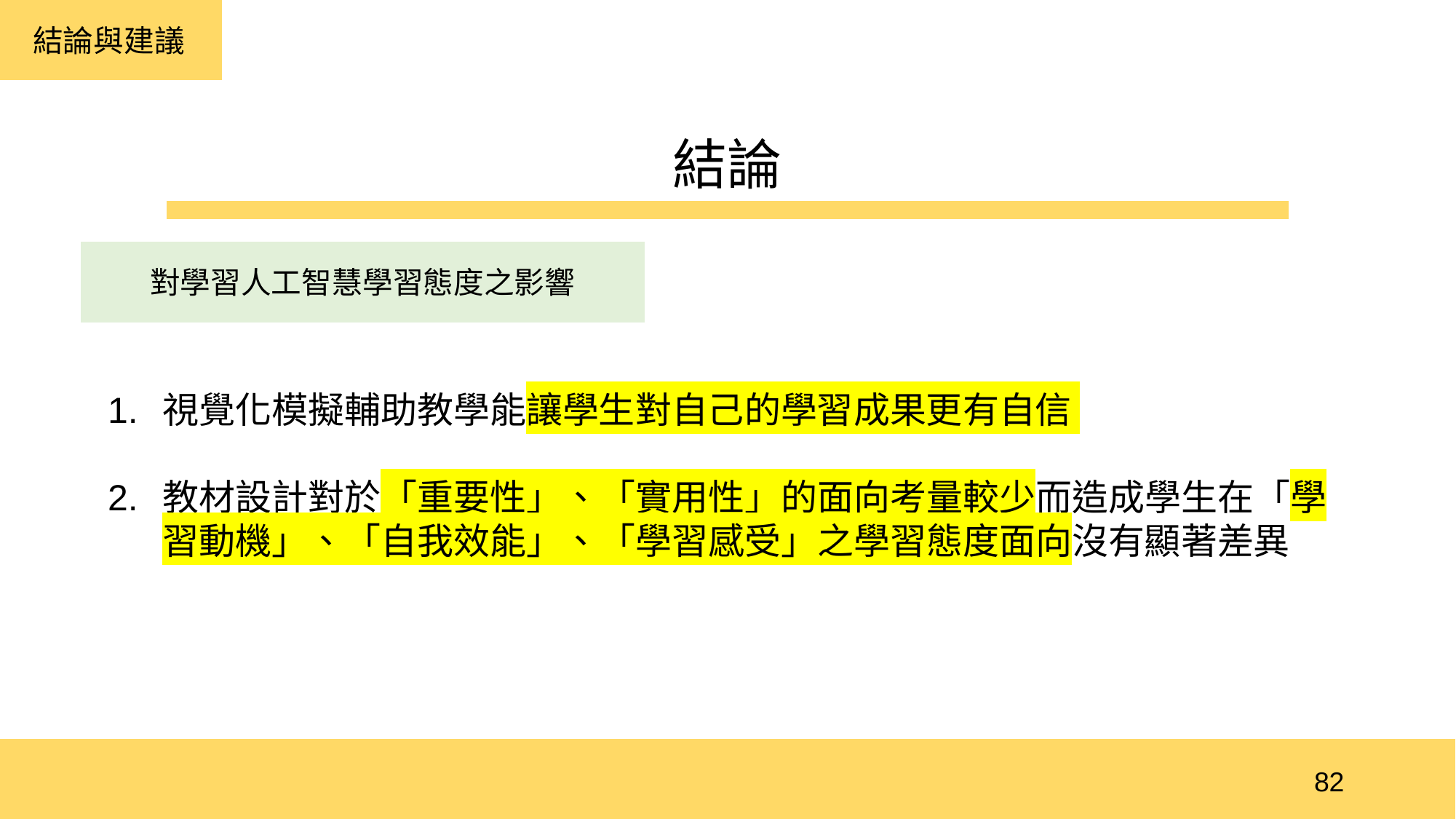

結論與建議
結論

對學習人工智慧學習態度之影響
視覺化模擬輔助教學能讓學生對自己的學習成果更有自信

教材設計對於「重要性」、「實用性」的面向考量較少而造成學生在「學習動機」、「自我效能」、「學習感受」之學習態度面向沒有顯著差異

82